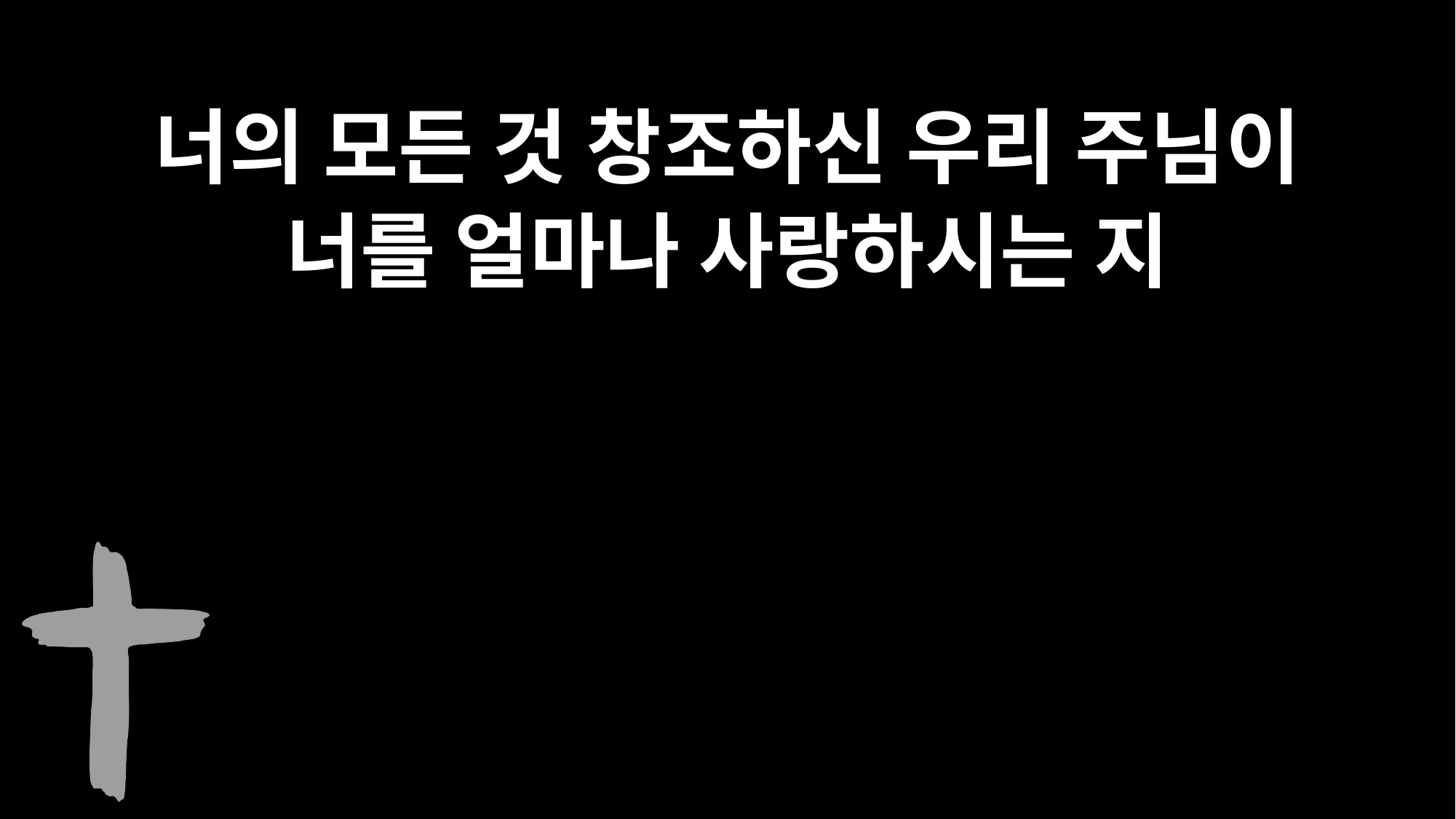

너의 모든 것 창조하신 우리 주님이
너를 얼마나 사랑하시는 지